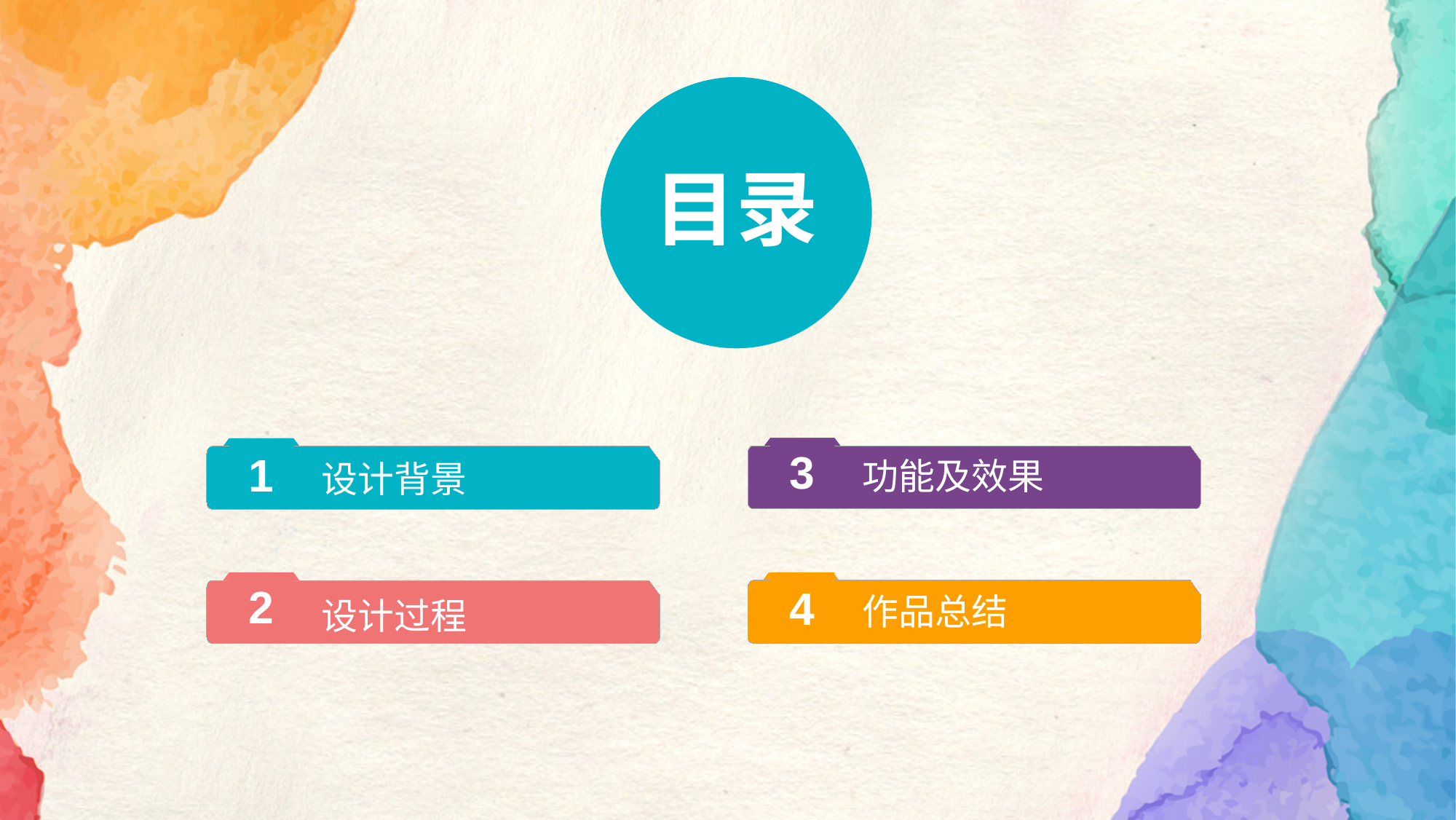

目录

3

功能及效果

1

设计背景

2

设计过程

4

作品总结